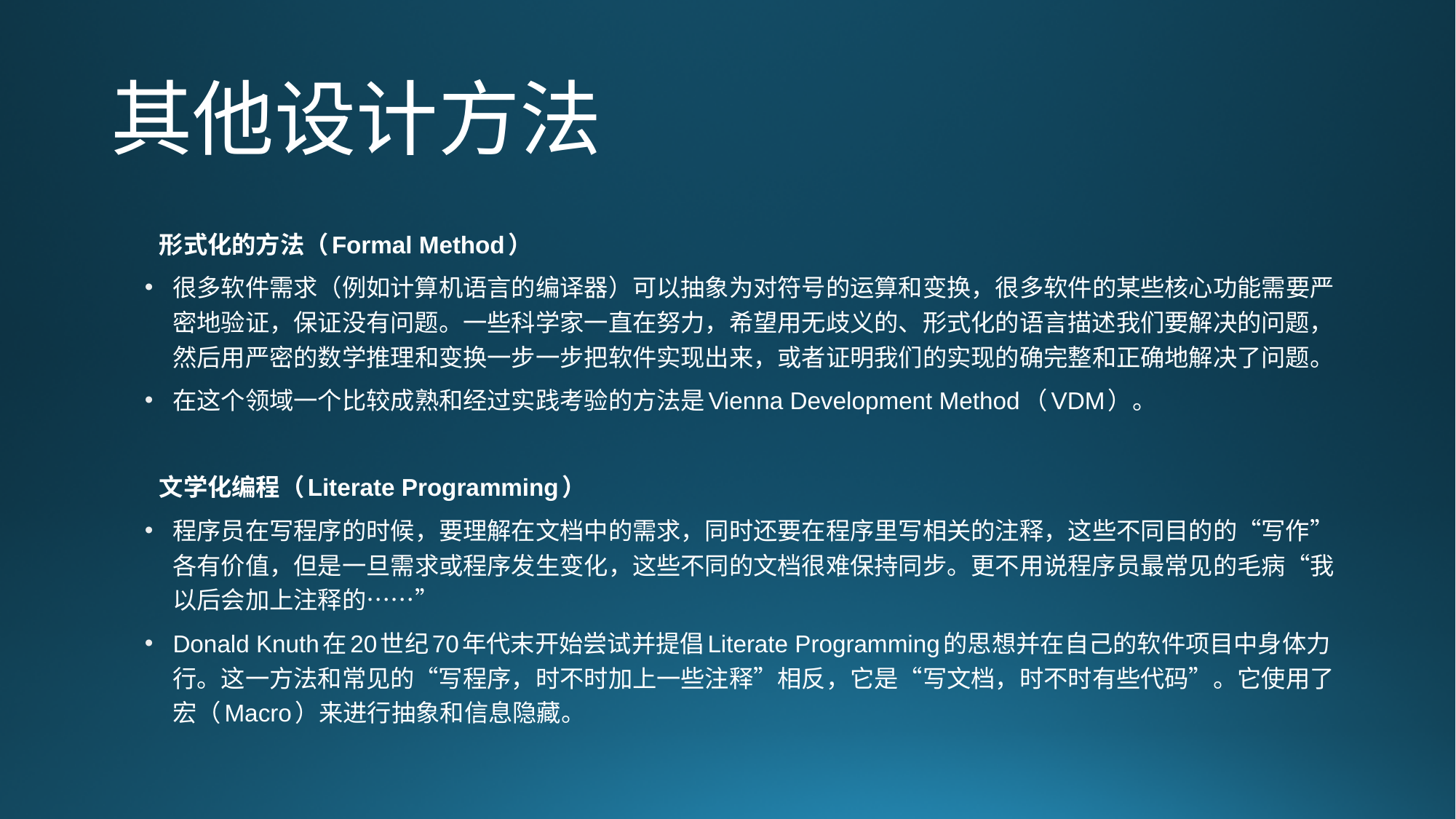

# 其他设计方法
形式化的方法（Formal Method）
很多软件需求（例如计算机语言的编译器）可以抽象为对符号的运算和变换，很多软件的某些核心功能需要严密地验证，保证没有问题。一些科学家一直在努力，希望用无歧义的、形式化的语言描述我们要解决的问题，然后用严密的数学推理和变换一步一步把软件实现出来，或者证明我们的实现的确完整和正确地解决了问题。
在这个领域一个比较成熟和经过实践考验的方法是Vienna Development Method（VDM）。

文学化编程（Literate Programming）
程序员在写程序的时候，要理解在文档中的需求，同时还要在程序里写相关的注释，这些不同目的的“写作”各有价值，但是一旦需求或程序发生变化，这些不同的文档很难保持同步。更不用说程序员最常见的毛病“我以后会加上注释的……”
Donald Knuth在20世纪70年代末开始尝试并提倡Literate Programming的思想并在自己的软件项目中身体力行。这一方法和常见的“写程序，时不时加上一些注释”相反，它是“写文档，时不时有些代码”。它使用了宏（Macro）来进行抽象和信息隐藏。